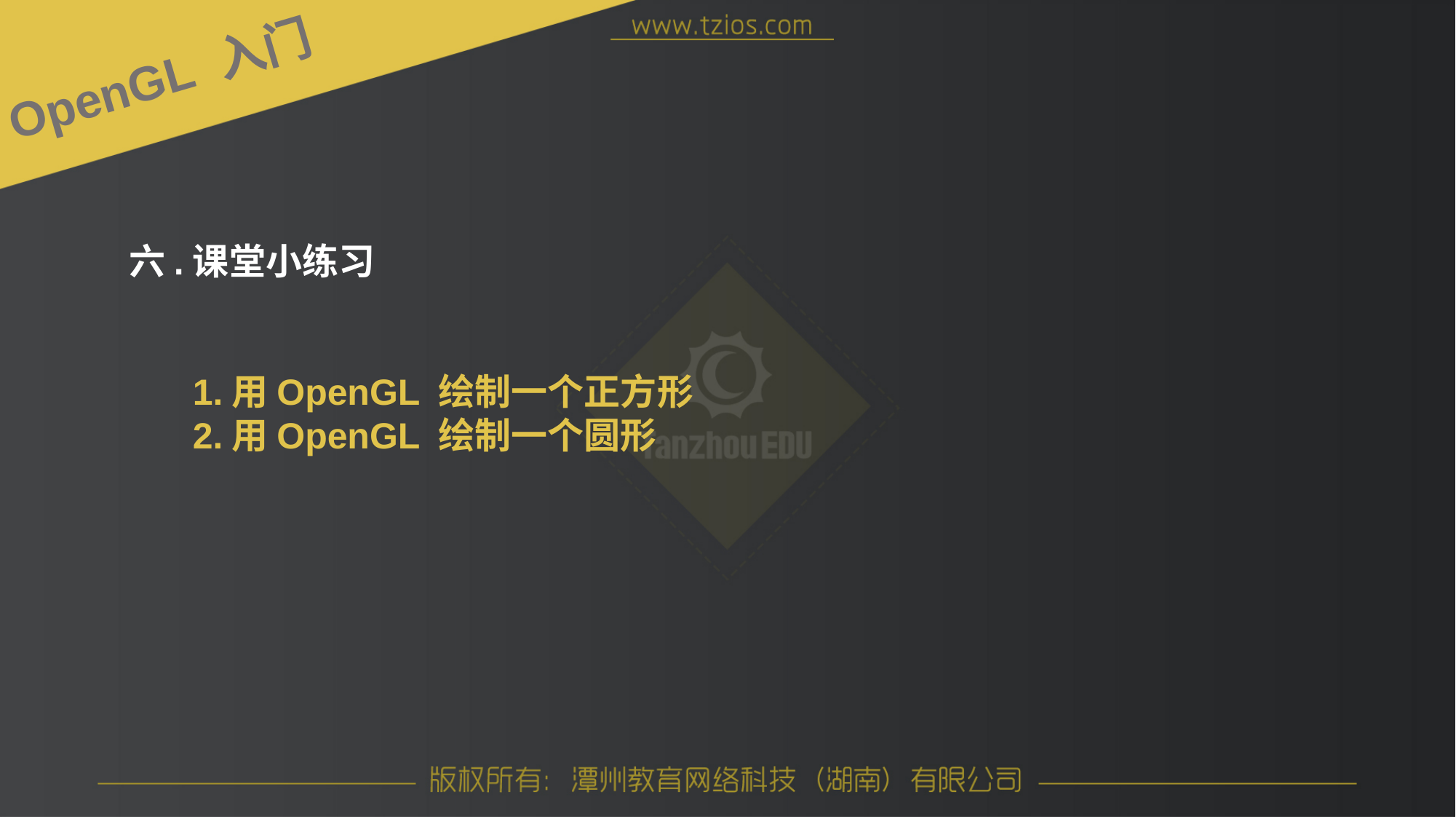

OpenGL 入门
六.课堂小练习
1.用OpenGL 绘制一个正方形
2.用OpenGL 绘制一个圆形